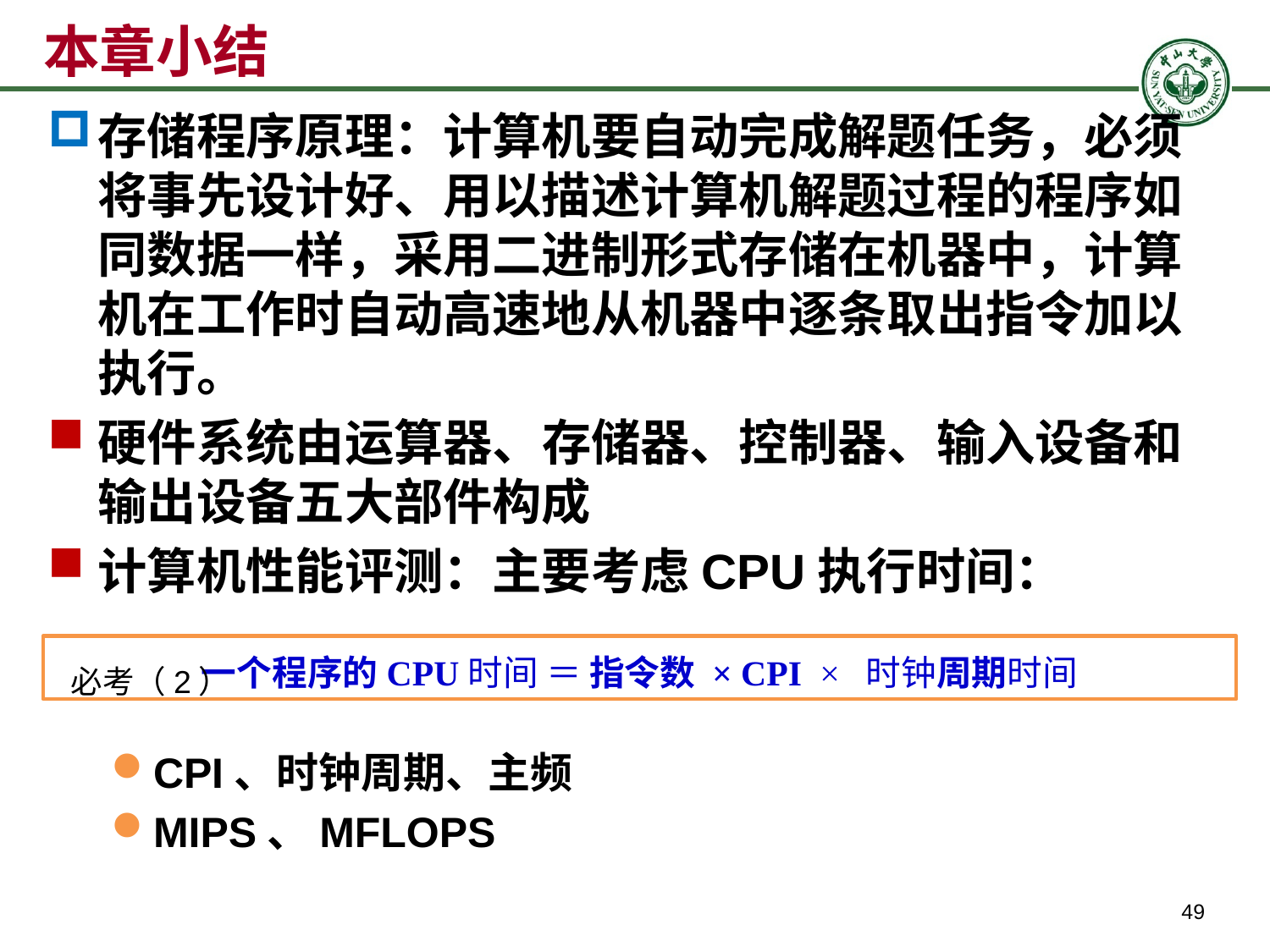

# 本章小结
存储程序原理：计算机要自动完成解题任务，必须将事先设计好、用以描述计算机解题过程的程序如同数据一样，采用二进制形式存储在机器中，计算机在工作时自动高速地从机器中逐条取出指令加以执行。
硬件系统由运算器、存储器、控制器、输入设备和输出设备五大部件构成
计算机性能评测：主要考虑CPU执行时间：

CPI、时钟周期、主频
MIPS、MFLOPS
一个程序的CPU时间 ＝ 指令数 × CPI  ×  时钟周期时间
必考（2）